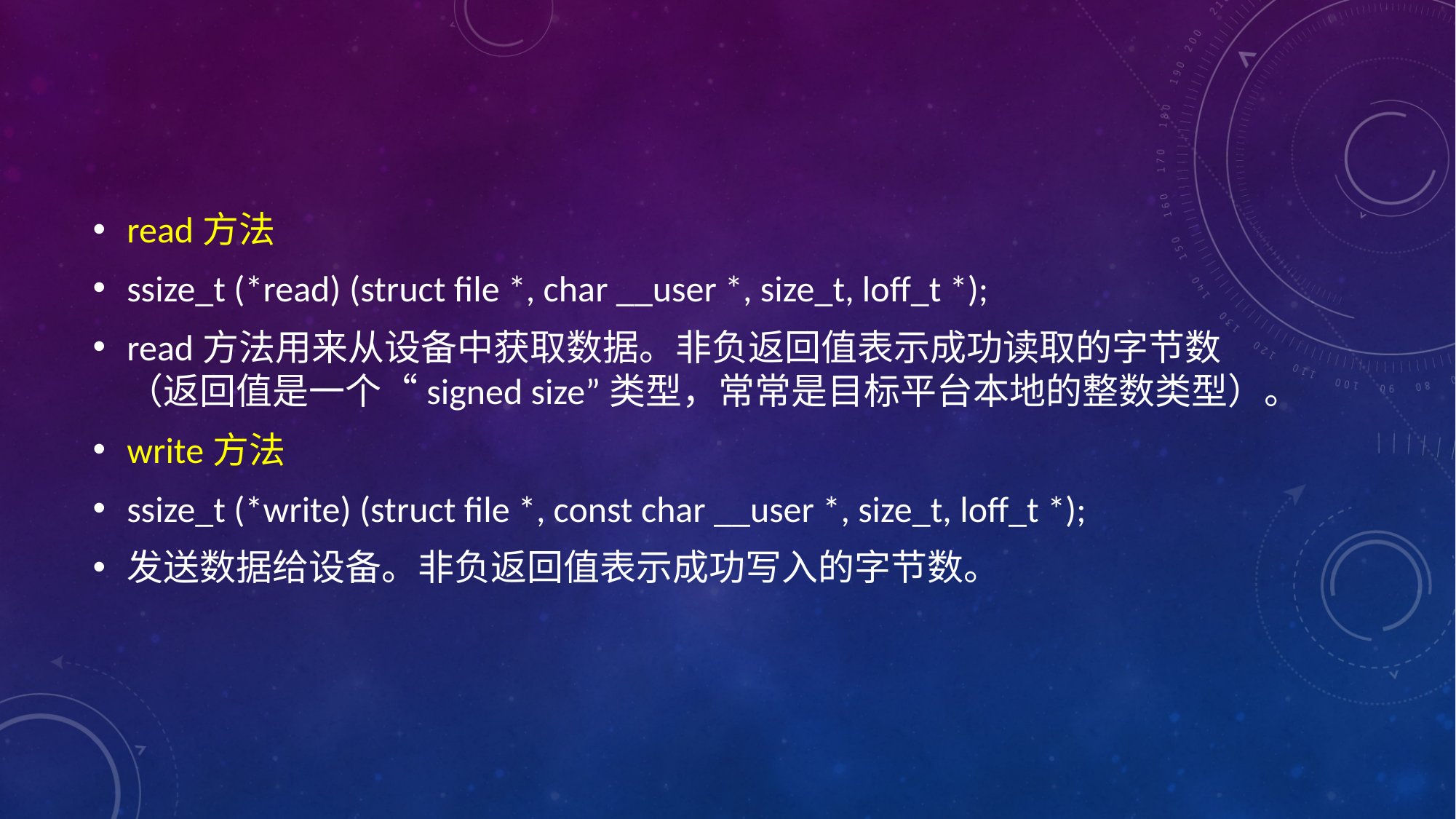

#
read方法
ssize_t (*read) (struct file *, char __user *, size_t, loff_t *);
read方法用来从设备中获取数据。非负返回值表示成功读取的字节数（返回值是一个“signed size”类型，常常是目标平台本地的整数类型）。
write方法
ssize_t (*write) (struct file *, const char __user *, size_t, loff_t *);
发送数据给设备。非负返回值表示成功写入的字节数。